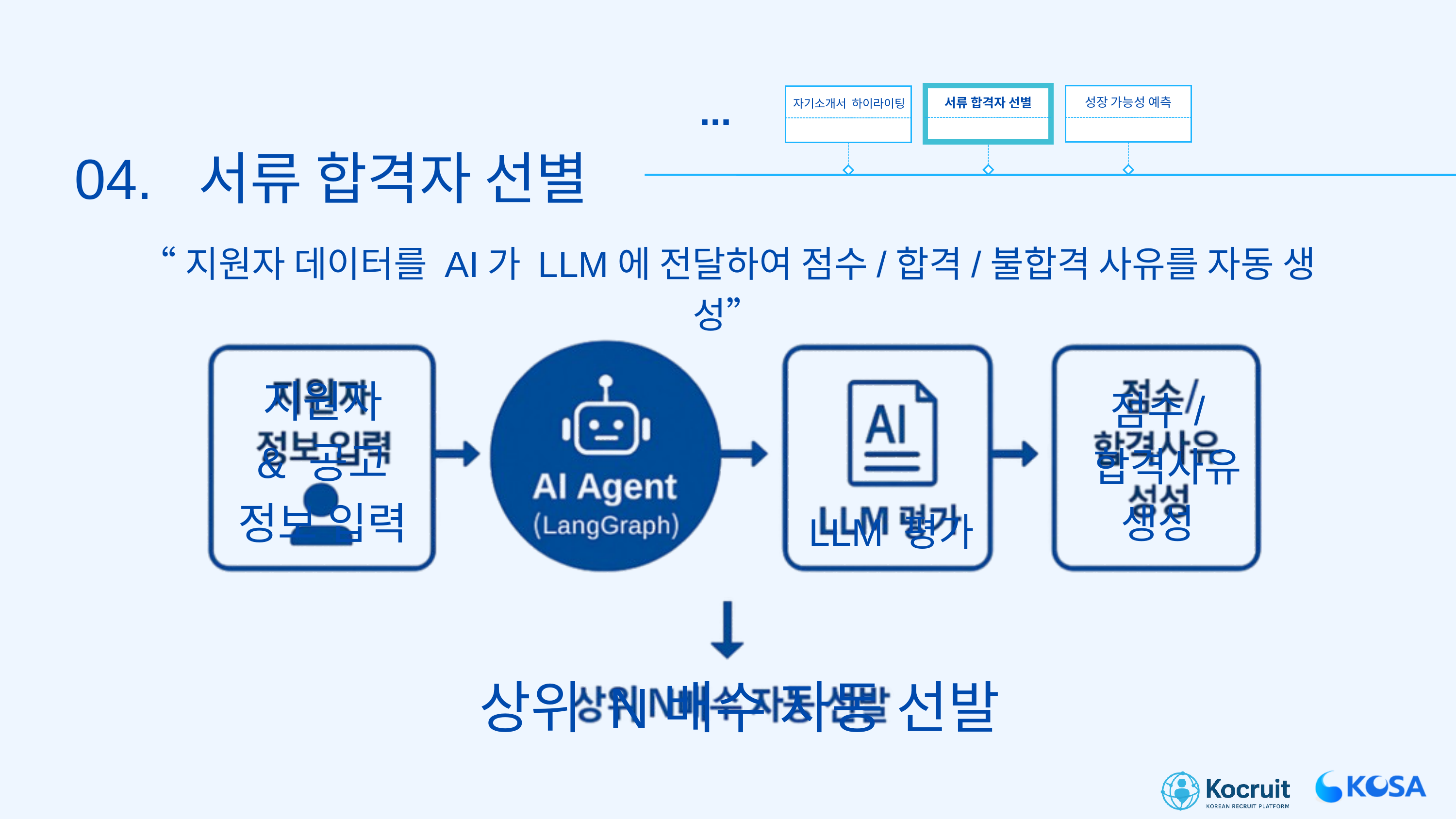

...
성장 가능성 예측
서류 합격자 선별
자기소개서  하이라이팅

04.  서류 합격자 선별

“지원자 데이터를 AI가 LLM에 전달하여 점수/합격/불합격 사유를 자동 생성”

지원자
& 공고
정보 입력
점수/
 합격사유 생성
LLM 평가
상위 N배수 자동 선발